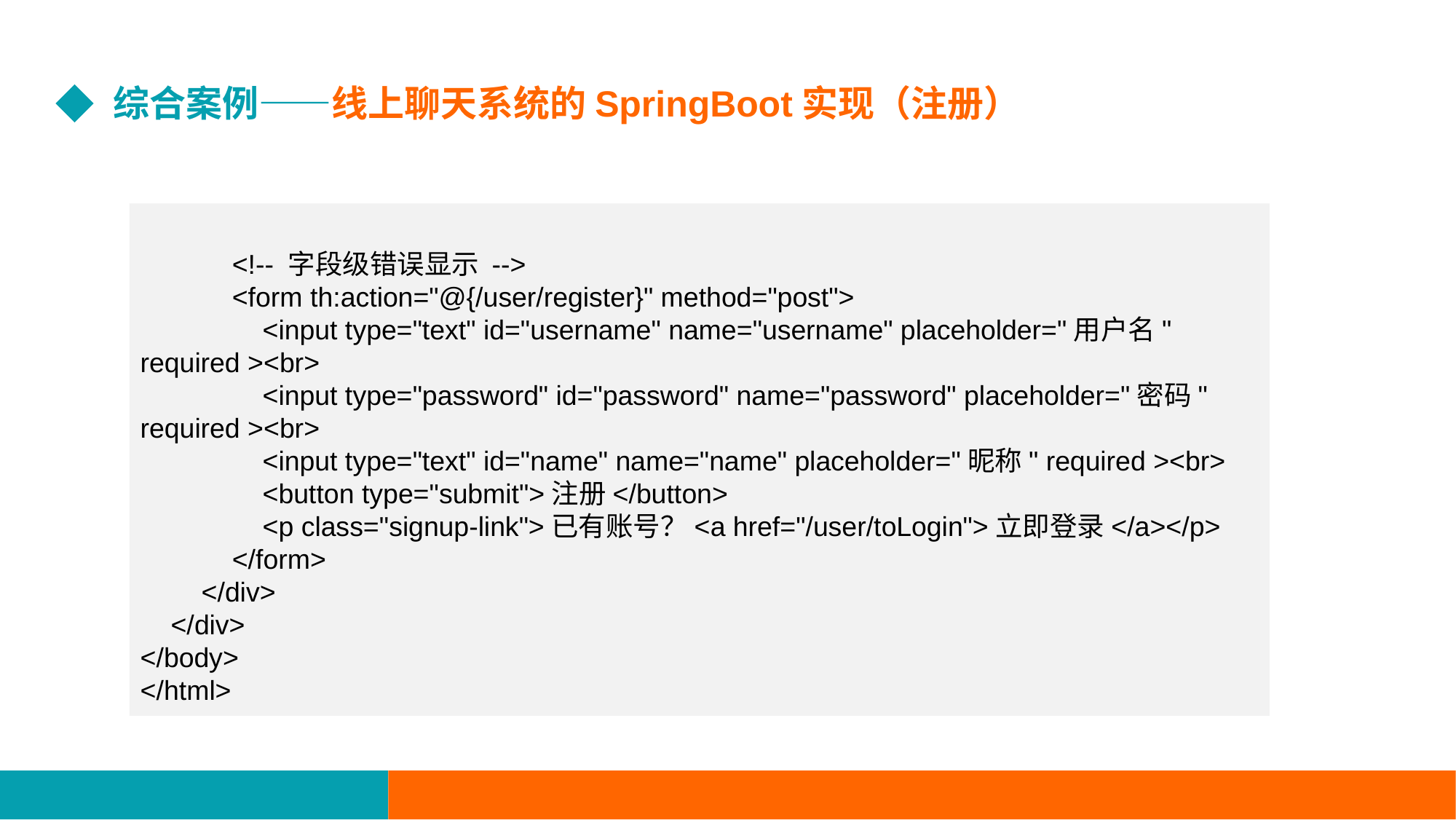

综合案例——线上聊天系统的SpringBoot实现（注册）

            <!-- 字段级错误显示 -->
            <form th:action="@{/user/register}" method="post">
                <input type="text" id="username" name="username" placeholder="用户名" required ><br>
                <input type="password" id="password" name="password" placeholder="密码" required ><br>
                <input type="text" id="name" name="name" placeholder="昵称" required ><br>
                <button type="submit">注册</button>
                <p class="signup-link">已有账号？<a href="/user/toLogin">立即登录</a></p>
            </form>
        </div>
    </div>
</body>
</html>